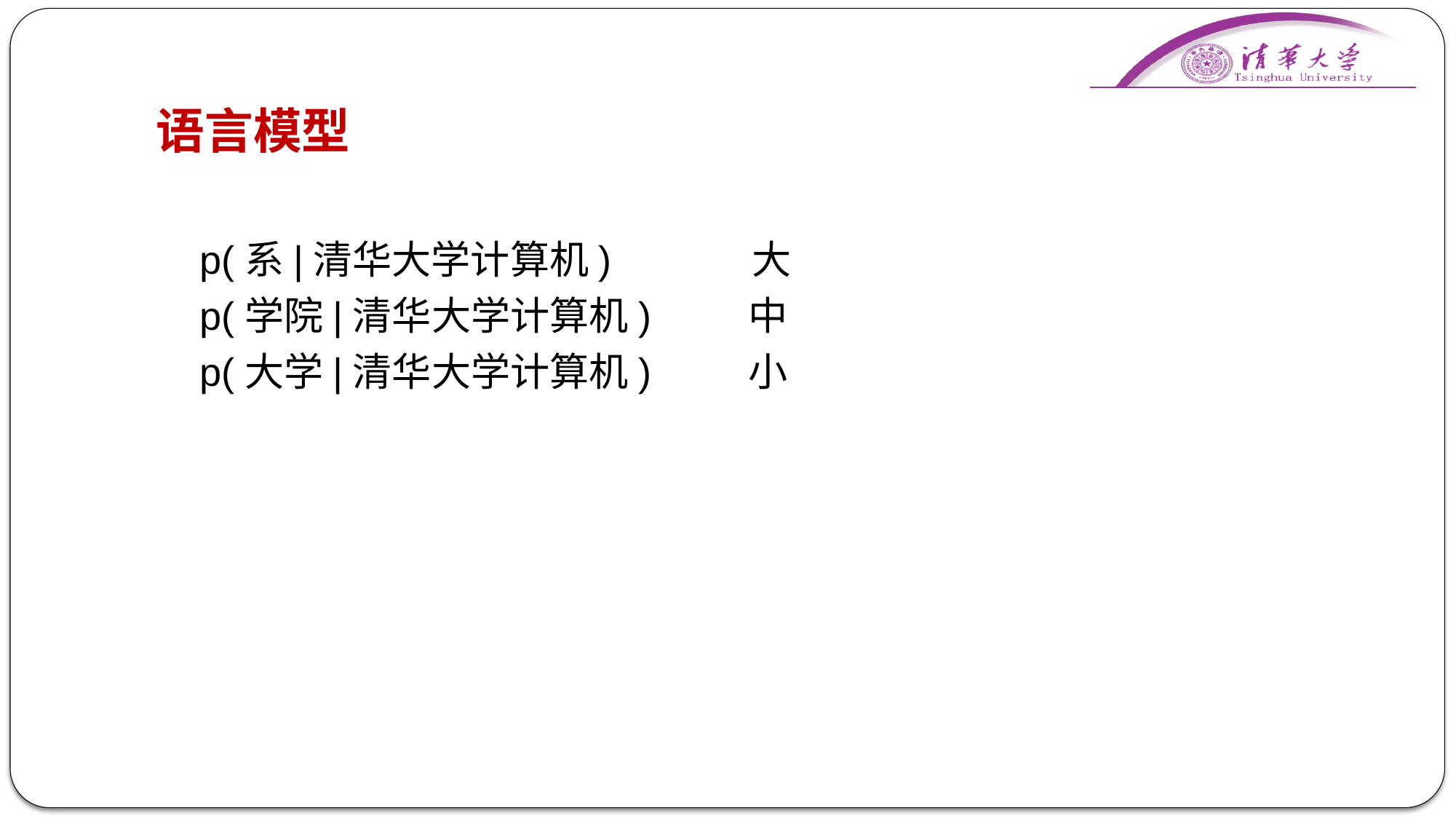

# 语言模型

    p(系|清华大学计算机)            大
    p(学院|清华大学计算机)        中
    p(大学|清华大学计算机)        小